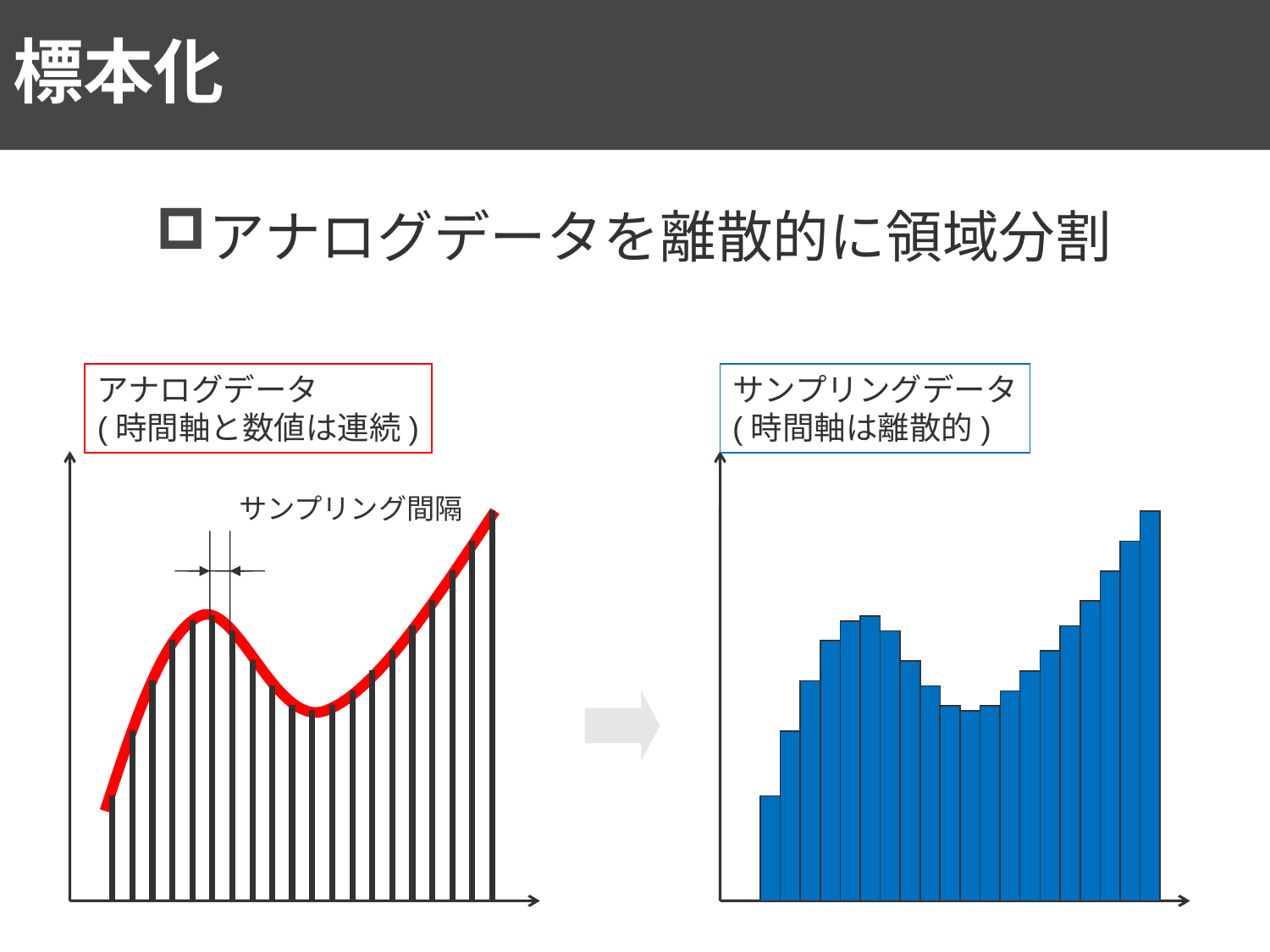

# 標本化
アナログデータを離散的に領域分割
アナログデータ
(時間軸と数値は連続)
サンプリングデータ
(時間軸は離散的)

サンプリング間隔